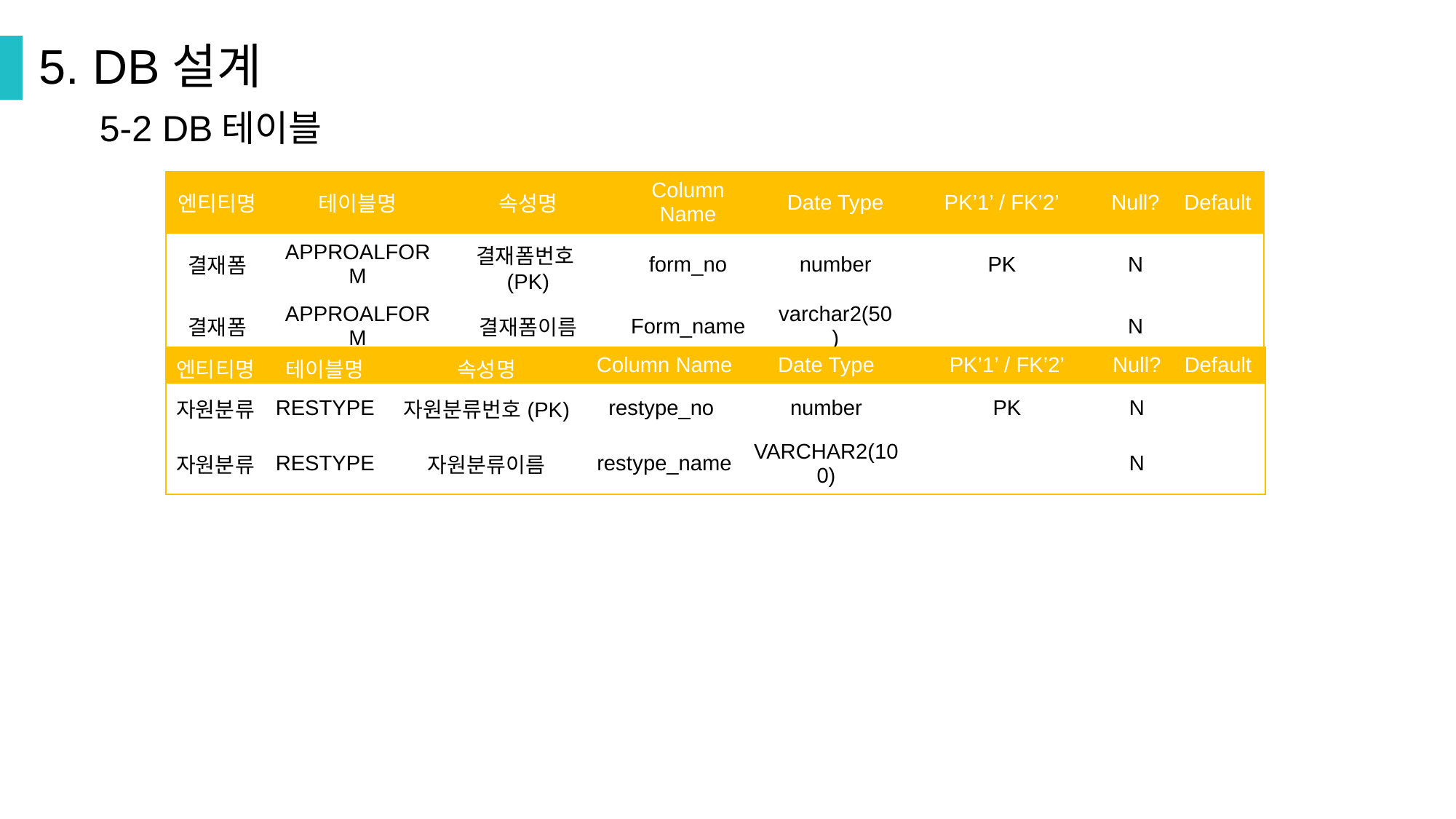

5. DB설계

5-2 DB테이블
| 엔티티명 | 테이블명 | 속성명 | Column Name | Date Type | PK’1’ / FK’2’ | Null? | Default |
| --- | --- | --- | --- | --- | --- | --- | --- |
| 결재폼 | APPROALFORM | 결재폼번호(PK) | form\_no | number | PK | N |  |
| 결재폼 | APPROALFORM | 결재폼이름 | Form\_name | varchar2(50) |  | N |  |
| 엔티티명 | 테이블명 | 속성명 | Column Name | Date Type | PK’1’ / FK’2’ | Null? | Default |
| --- | --- | --- | --- | --- | --- | --- | --- |
| 자원분류 | RESTYPE | 자원분류번호(PK) | restype\_no | number | PK | N |  |
| 자원분류 | RESTYPE | 자원분류이름 | restype\_name | VARCHAR2(100) |  | N |  |